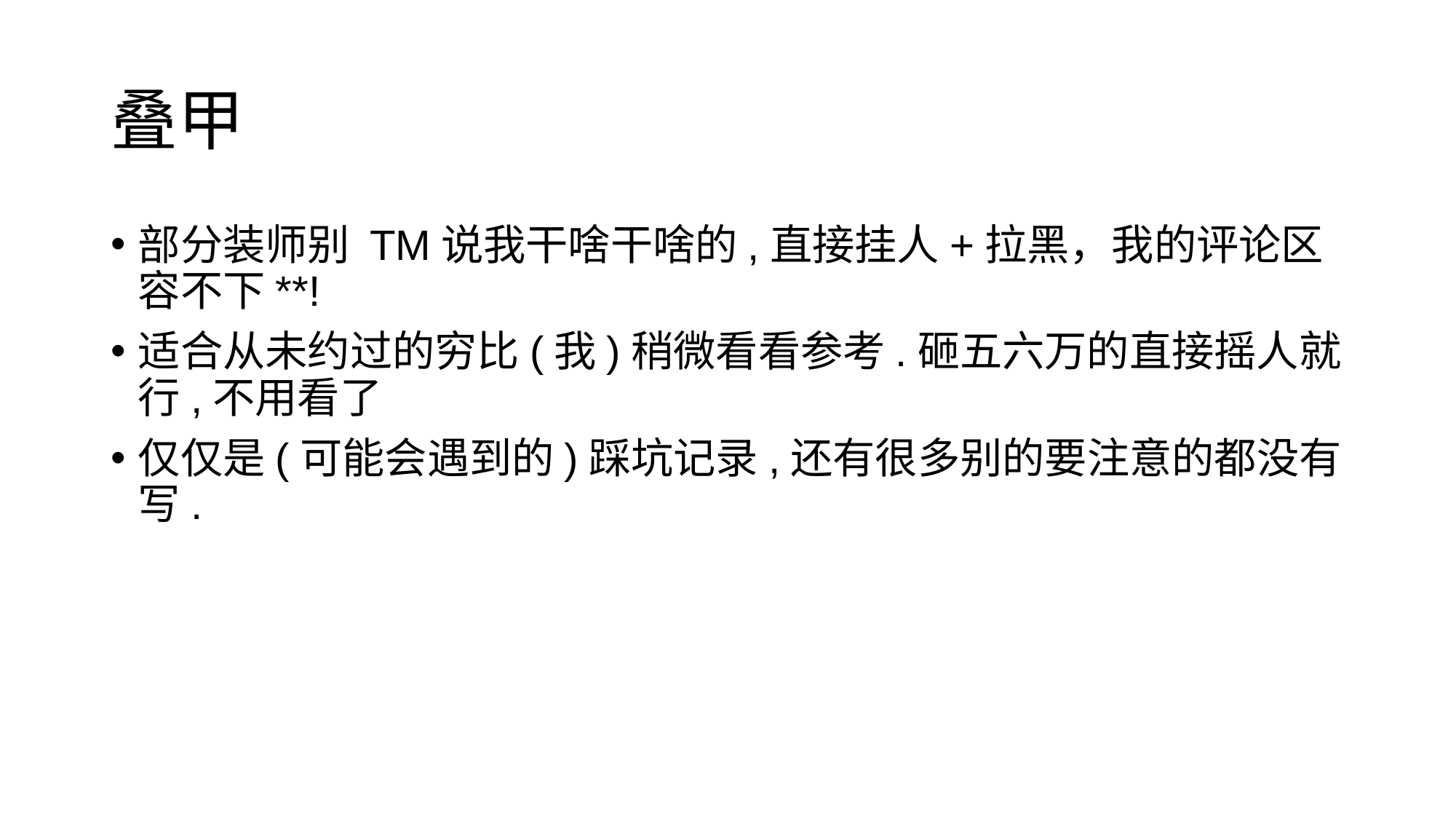

# 叠甲
部分装师别 TM说我干啥干啥的,直接挂人+拉黑，我的评论区容不下**!
适合从未约过的穷比(我)稍微看看参考.砸五六万的直接摇人就行,不用看了
仅仅是(可能会遇到的)踩坑记录,还有很多别的要注意的都没有写.